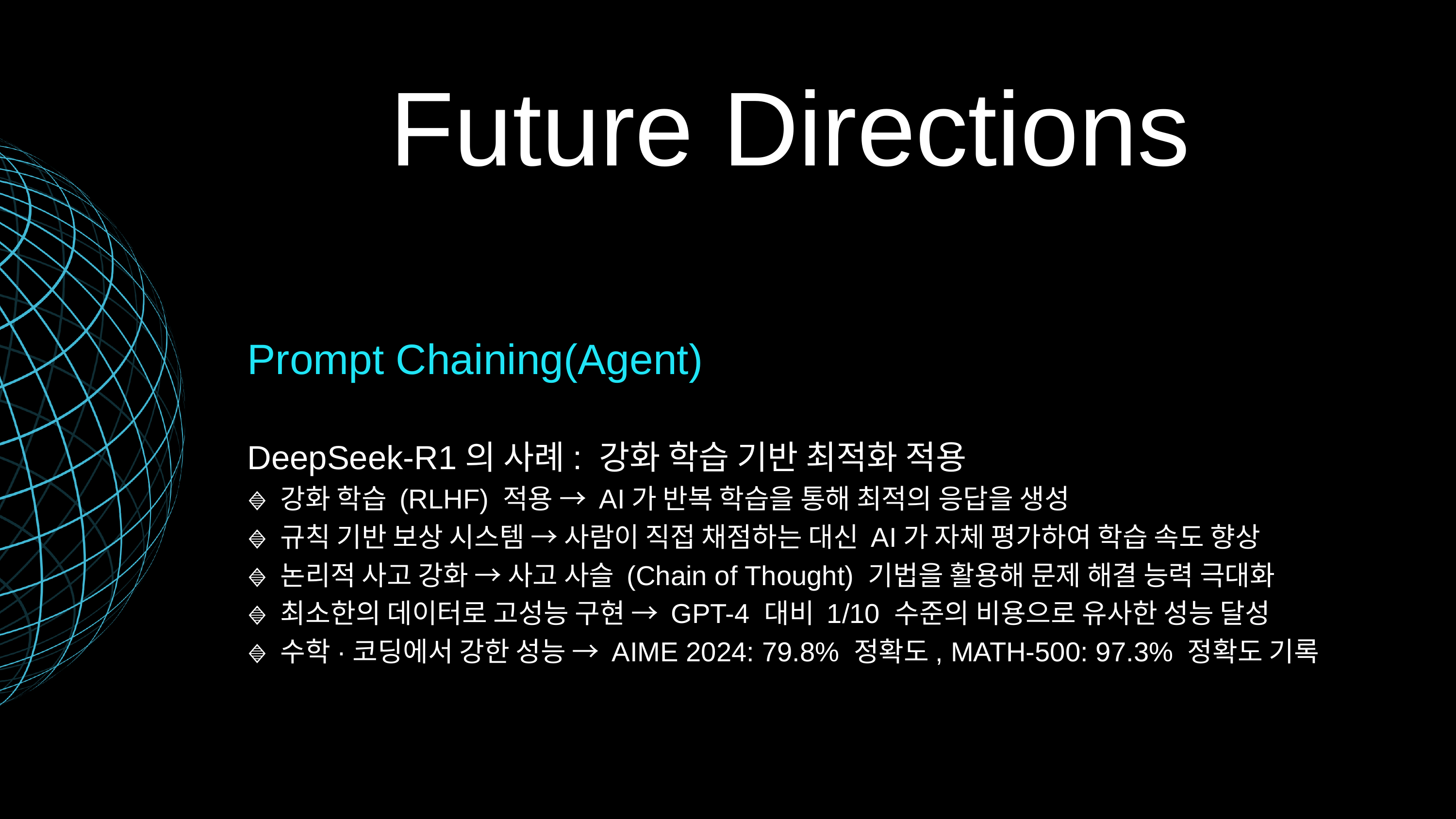

Future Directions

Prompt Chaining(Agent)

DeepSeek-R1의 사례: 강화 학습 기반 최적화 적용
🔹 강화 학습 (RLHF) 적용 → AI가 반복 학습을 통해 최적의 응답을 생성
🔹 규칙 기반 보상 시스템 → 사람이 직접 채점하는 대신 AI가 자체 평가하여 학습 속도 향상
🔹 논리적 사고 강화 → 사고 사슬 (Chain of Thought) 기법을 활용해 문제 해결 능력 극대화
🔹 최소한의 데이터로 고성능 구현 → GPT-4 대비 1/10 수준의 비용으로 유사한 성능 달성
🔹 수학·코딩에서 강한 성능 → AIME 2024: 79.8% 정확도, MATH-500: 97.3% 정확도 기록